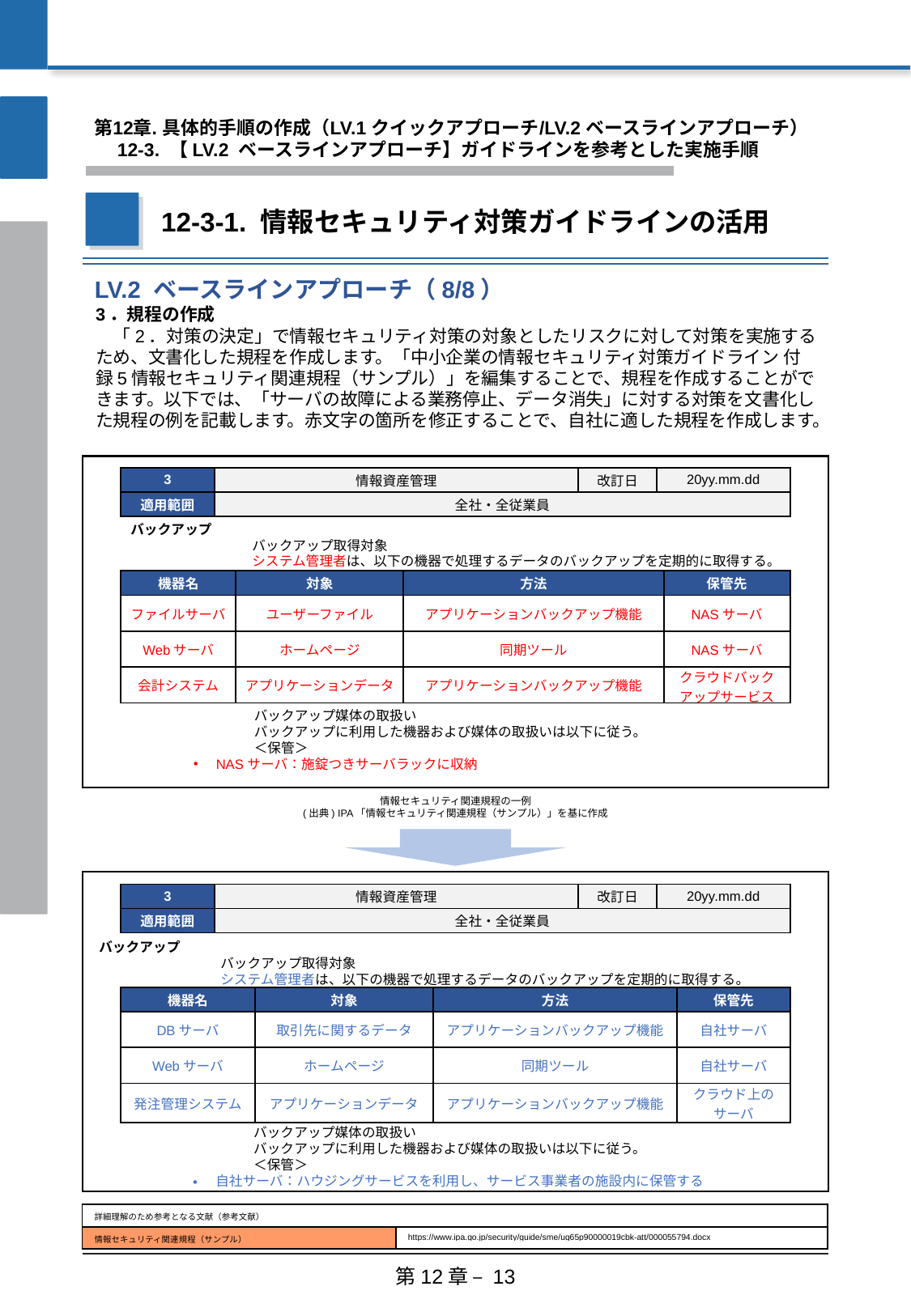

第12章. 具体的手順の作成（LV.1 クイックアプローチ/LV.2 ベースラインアプローチ）
　12-3. 【LV.2 ベースラインアプローチ】ガイドラインを参考とした実施手順
12-3-1. 情報セキュリティ対策ガイドラインの活用
LV.2 ベースラインアプローチ（8/8）
3．規程の作成
　「2．対策の決定」で情報セキュリティ対策の対象としたリスクに対して対策を実施するため、文書化した規程を作成します。「中小企業の情報セキュリティ対策ガイドライン 付録5情報セキュリティ関連規程（サンプル）」を編集することで、規程を作成することができます。以下では、「サーバの故障による業務停止、データ消失」に対する対策を文書化した規程の例を記載します。赤文字の箇所を修正することで、自社に適した規程を作成します。

| 3 | 情報資産管理 | 改訂日 | 20yy.mm.dd |
| --- | --- | --- | --- |
| 適用範囲 | 全社・全従業員 |  |  |
バックアップ
	バックアップ取得対象
	システム管理者は、以下の機器で処理するデータのバックアップを定期的に取得する。
| 機器名 | 対象 | 方法 | 保管先 |
| --- | --- | --- | --- |
| ファイルサーバ | ユーザーファイル | アプリケーションバックアップ機能 | NASサーバ |
| Webサーバ | ホームページ | 同期ツール | NASサーバ |
| 会計システム | アプリケーションデータ | アプリケーションバックアップ機能 | クラウドバックアップサービス |
	バックアップ媒体の取扱い
	バックアップに利用した機器および媒体の取扱いは以下に従う。
	＜保管＞
NASサーバ：施錠つきサーバラックに収納
情報セキュリティ関連規程の一例
(出典) IPA「情報セキュリティ関連規程（サンプル）」を基に作成

| 3 | 情報資産管理 | 改訂日 | 20yy.mm.dd |
| --- | --- | --- | --- |
| 適用範囲 | 全社・全従業員 |  |  |
バックアップ
	バックアップ取得対象
	システム管理者は、以下の機器で処理するデータのバックアップを定期的に取得する。
| 機器名 | 対象 | 方法 | 保管先 |
| --- | --- | --- | --- |
| DBサーバ | 取引先に関するデータ | アプリケーションバックアップ機能 | 自社サーバ |
| Webサーバ | ホームページ | 同期ツール | 自社サーバ |
| 発注管理システム | アプリケーションデータ | アプリケーションバックアップ機能 | クラウド上のサーバ |
	バックアップ媒体の取扱い
	バックアップに利用した機器および媒体の取扱いは以下に従う。
	＜保管＞
自社サーバ：ハウジングサービスを利用し、サービス事業者の施設内に保管する
| 詳細理解のため参考となる文献（参考文献） |  |
| --- | --- |
| 情報セキュリティ関連規程（サンプル） | https://www.ipa.go.jp/security/guide/sme/ug65p90000019cbk-att/000055794.docx |
第12章 – 13